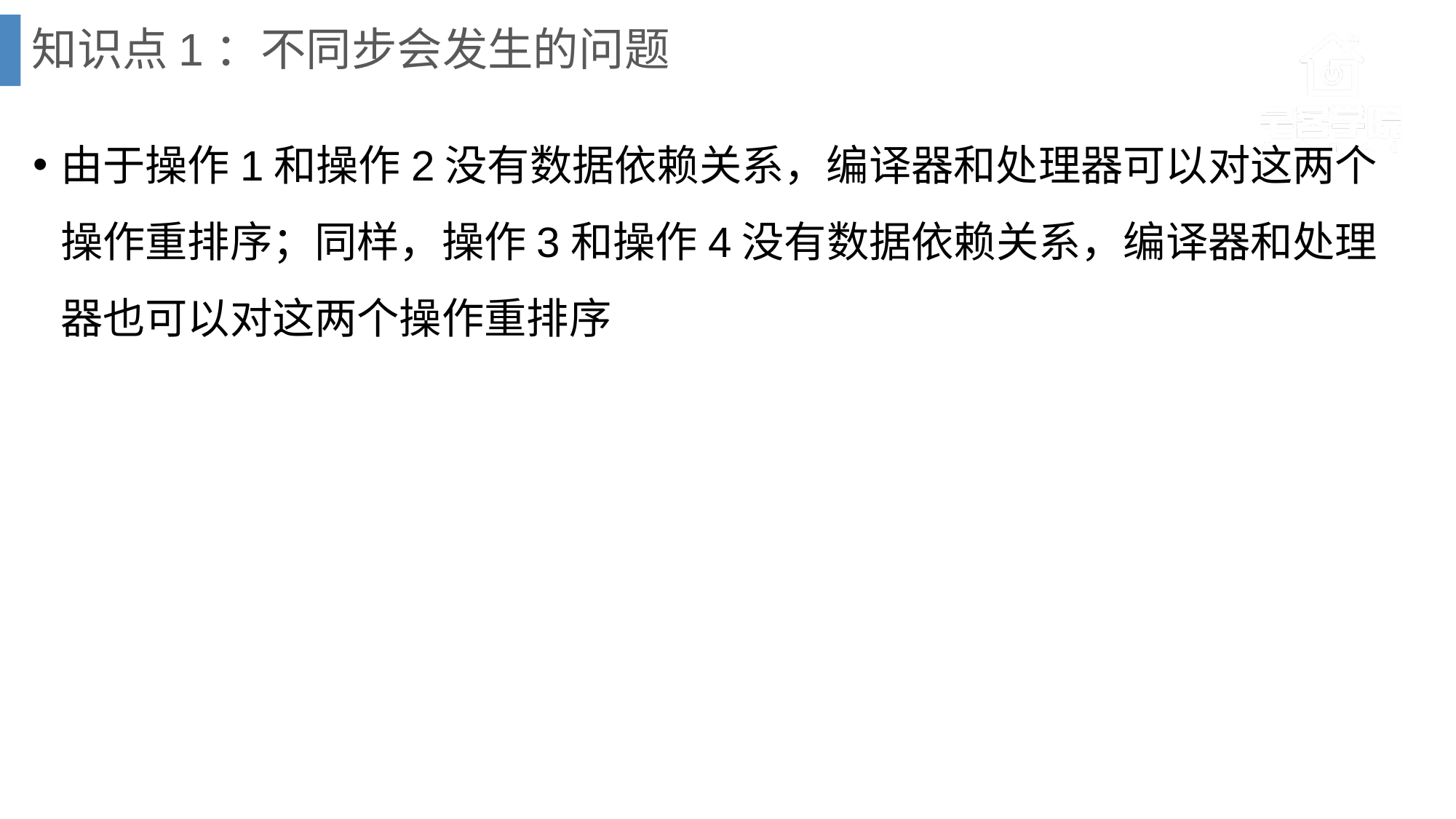

# 知识点1：不同步会发生的问题
由于操作1和操作2没有数据依赖关系，编译器和处理器可以对这两个操作重排序；同样，操作3和操作4没有数据依赖关系，编译器和处理器也可以对这两个操作重排序